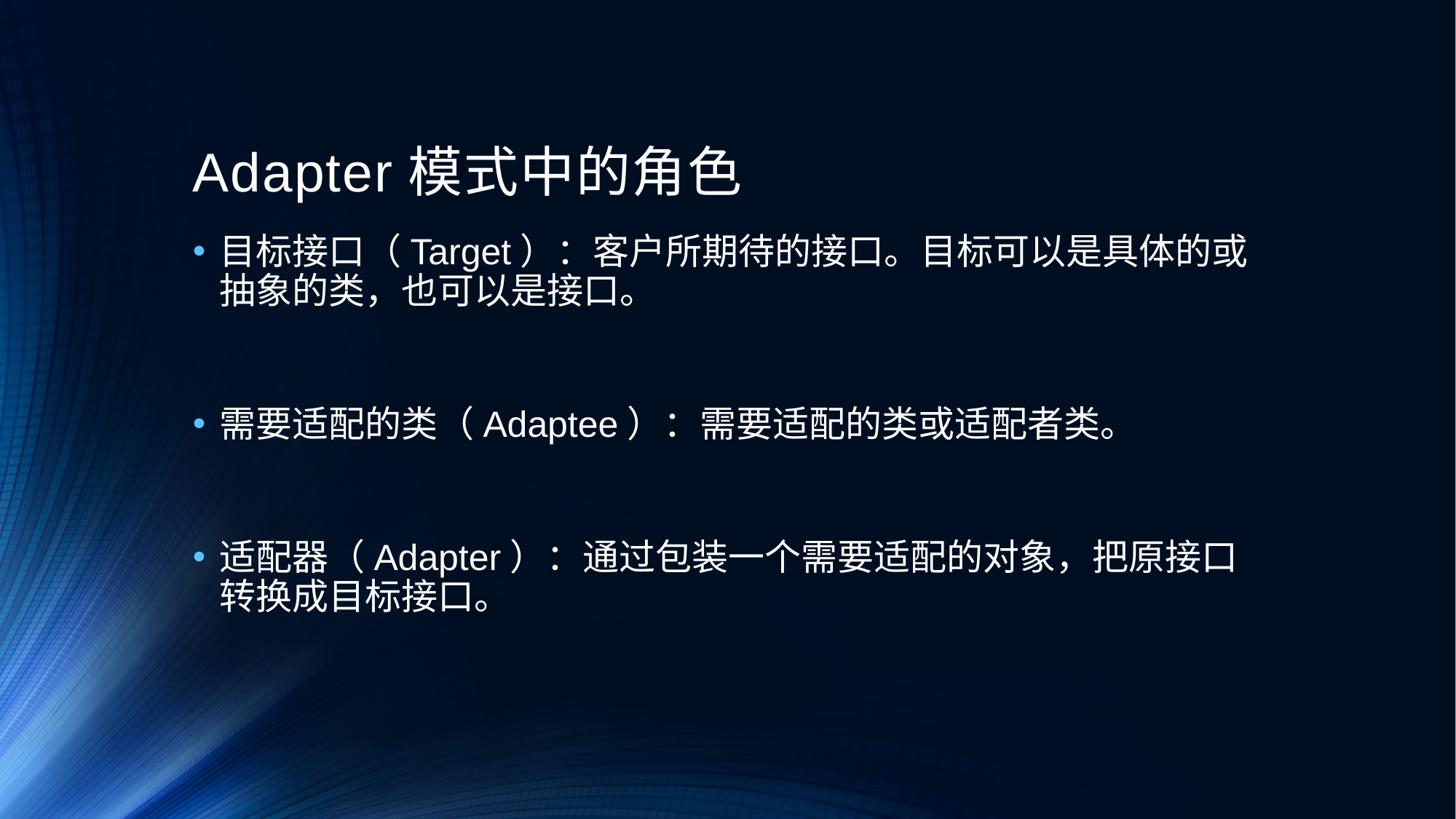

# Adapter模式中的角色
目标接口（Target）：客户所期待的接口。目标可以是具体的或抽象的类，也可以是接口。

需要适配的类（Adaptee）：需要适配的类或适配者类。

适配器（Adapter）：通过包装一个需要适配的对象，把原接口转换成目标接口。